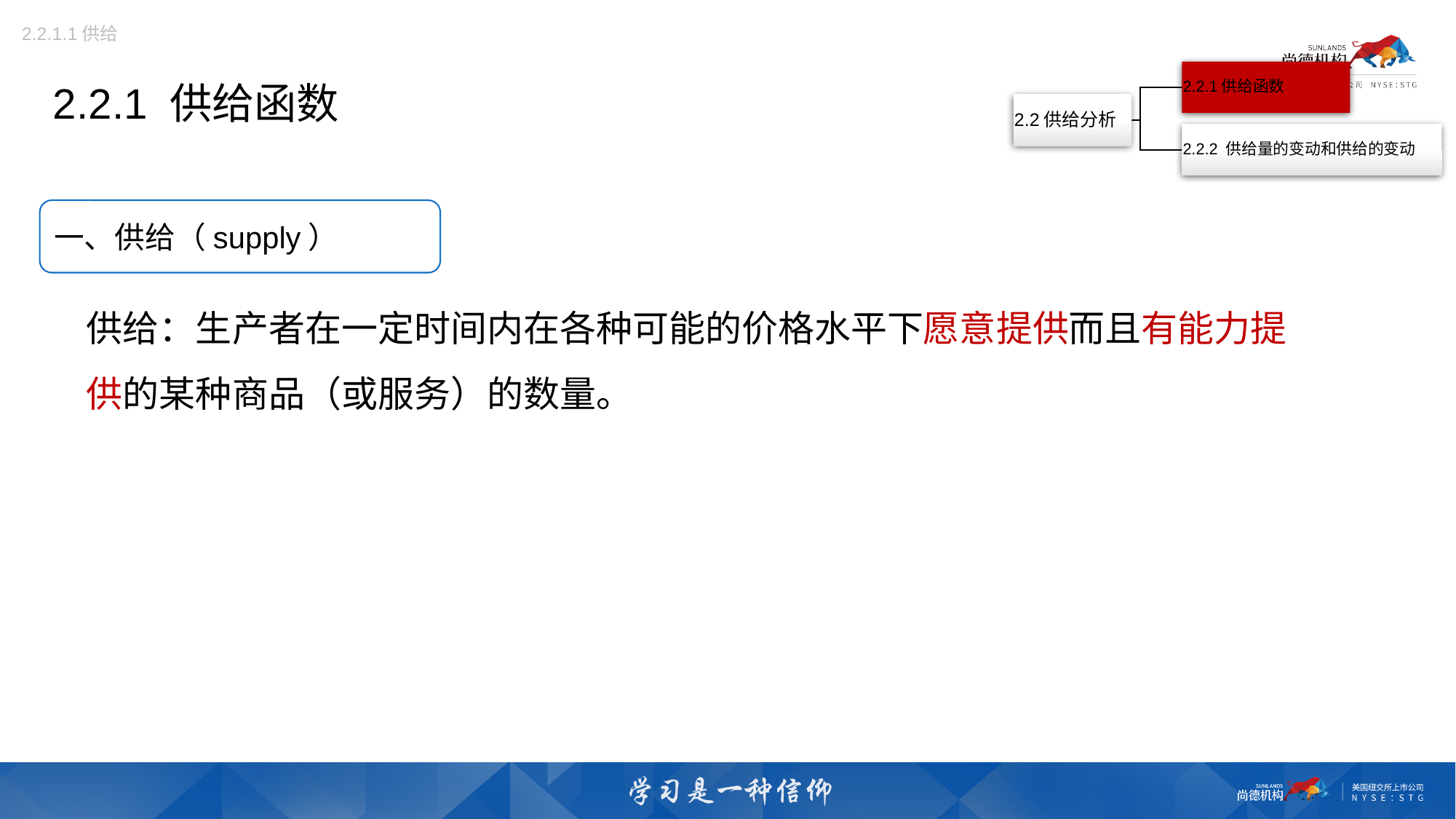

2.2供给分析
2.2.1供给函数
2.2.2 供给量的变动和供给的变动
2.2.1.1供给
2.2.1 供给函数
一、供给（supply）
供给：生产者在一定时间内在各种可能的价格水平下愿意提供而且有能力提供的某种商品（或服务）的数量。